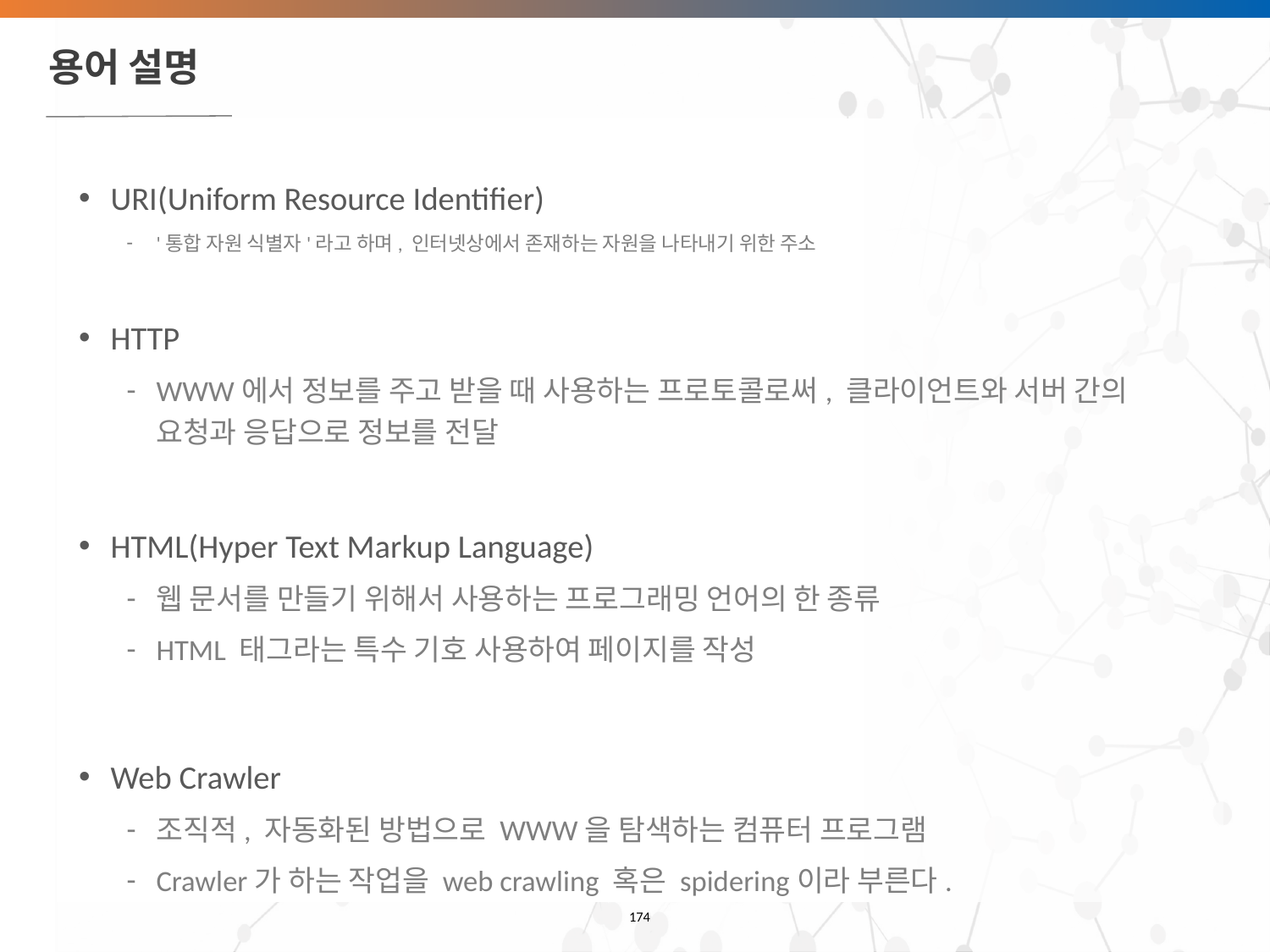

# 용어 설명
URI(Uniform Resource Identifier)
'통합 자원 식별자'라고 하며, 인터넷상에서 존재하는 자원을 나타내기 위한 주소

HTTP
WWW에서 정보를 주고 받을 때 사용하는 프로토콜로써, 클라이언트와 서버 간의 요청과 응답으로 정보를 전달

HTML(Hyper Text Markup Language)
웹 문서를 만들기 위해서 사용하는 프로그래밍 언어의 한 종류
HTML 태그라는 특수 기호 사용하여 페이지를 작성

Web Crawler
조직적, 자동화된 방법으로 WWW을 탐색하는 컴퓨터 프로그램
Crawler가 하는 작업을 web crawling 혹은 spidering이라 부른다.

174